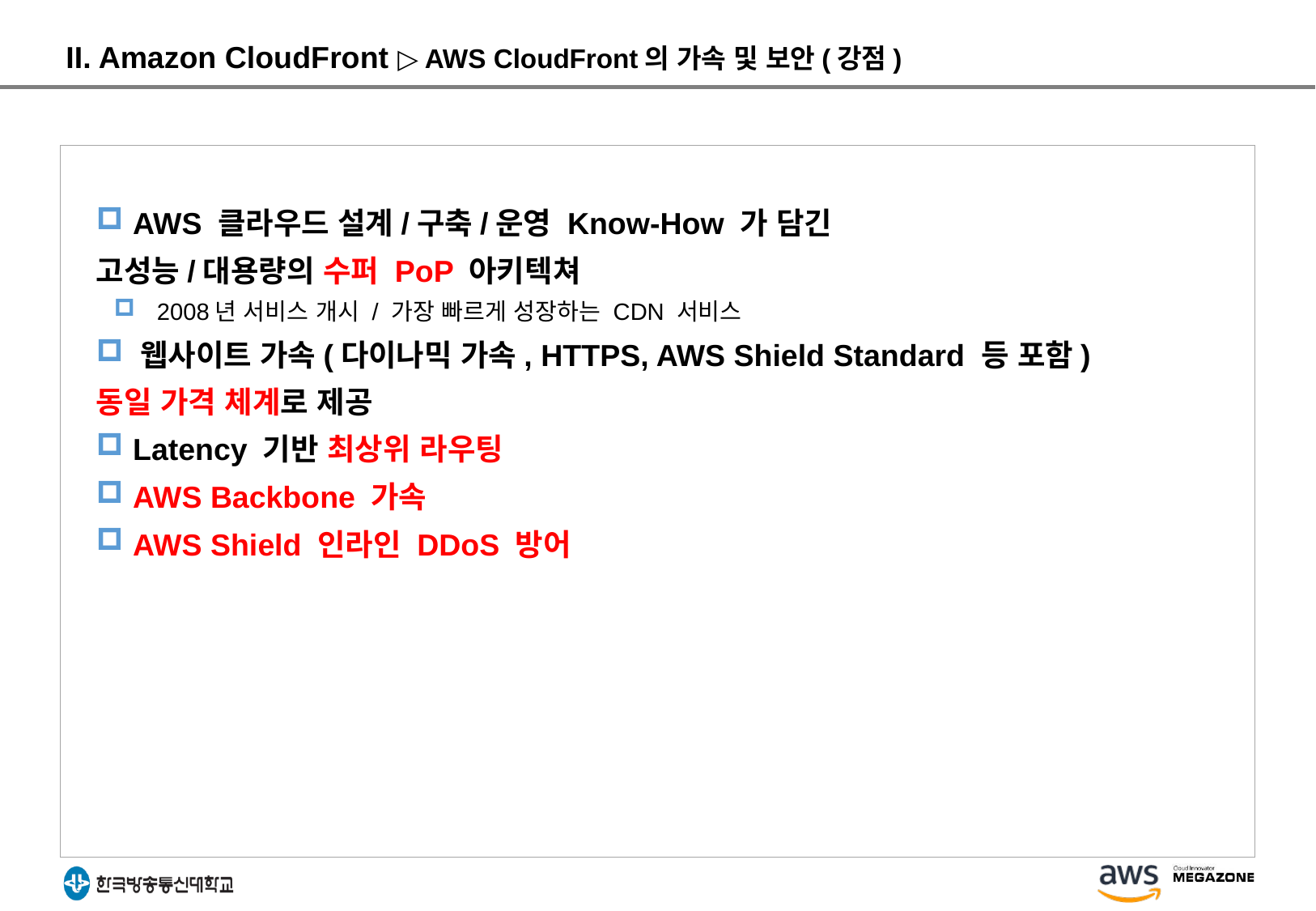

II. Amazon CloudFront ▷ AWS CloudFront의 가속 및 보안(강점)
 AWS 클라우드 설계/구축/운영 Know-How 가 담긴
고성능/대용량의 수퍼 PoP 아키텍쳐
2008년 서비스 개시 / 가장 빠르게 성장하는 CDN 서비스
 웹사이트 가속(다이나믹 가속, HTTPS, AWS Shield Standard 등 포함)
동일 가격 체계로 제공
 Latency 기반 최상위 라우팅
 AWS Backbone 가속
 AWS Shield 인라인 DDoS 방어